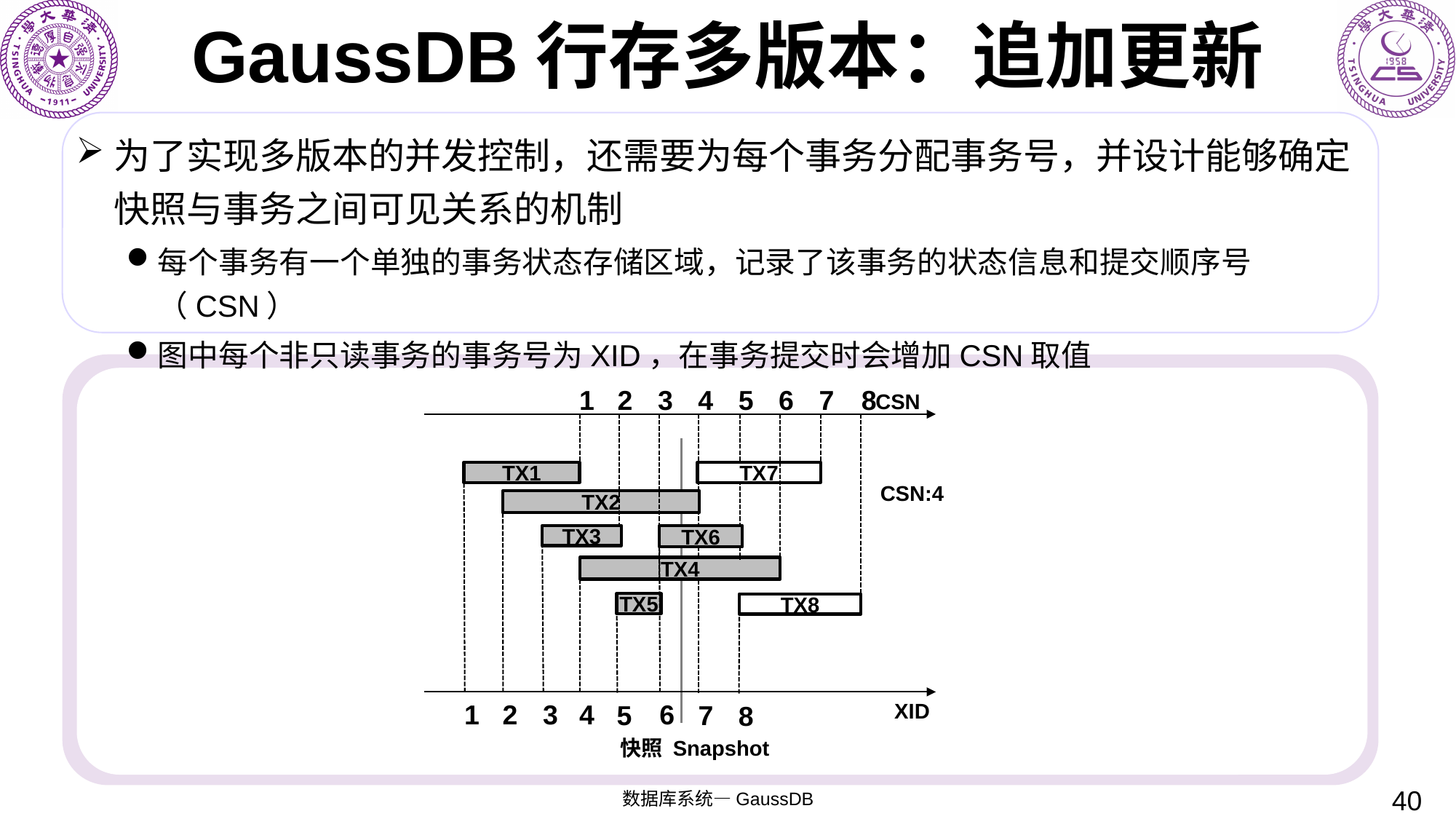

# GaussDB行存多版本：追加更新

为了实现多版本的并发控制，还需要为每个事务分配事务号，并设计能够确定快照与事务之间可见关系的机制
每个事务有一个单独的事务状态存储区域，记录了该事务的状态信息和提交顺序号（CSN）
图中每个非只读事务的事务号为XID，在事务提交时会增加CSN取值

7
1
2
3
4
5
6
8
CSN
TX1
TX7
1
CSN:4
TX2
2
TX6
TX3
3
6
TX4
4
7
TX5
TX8
5
8
XID
快照 Snapshot
40
数据库系统—GaussDB